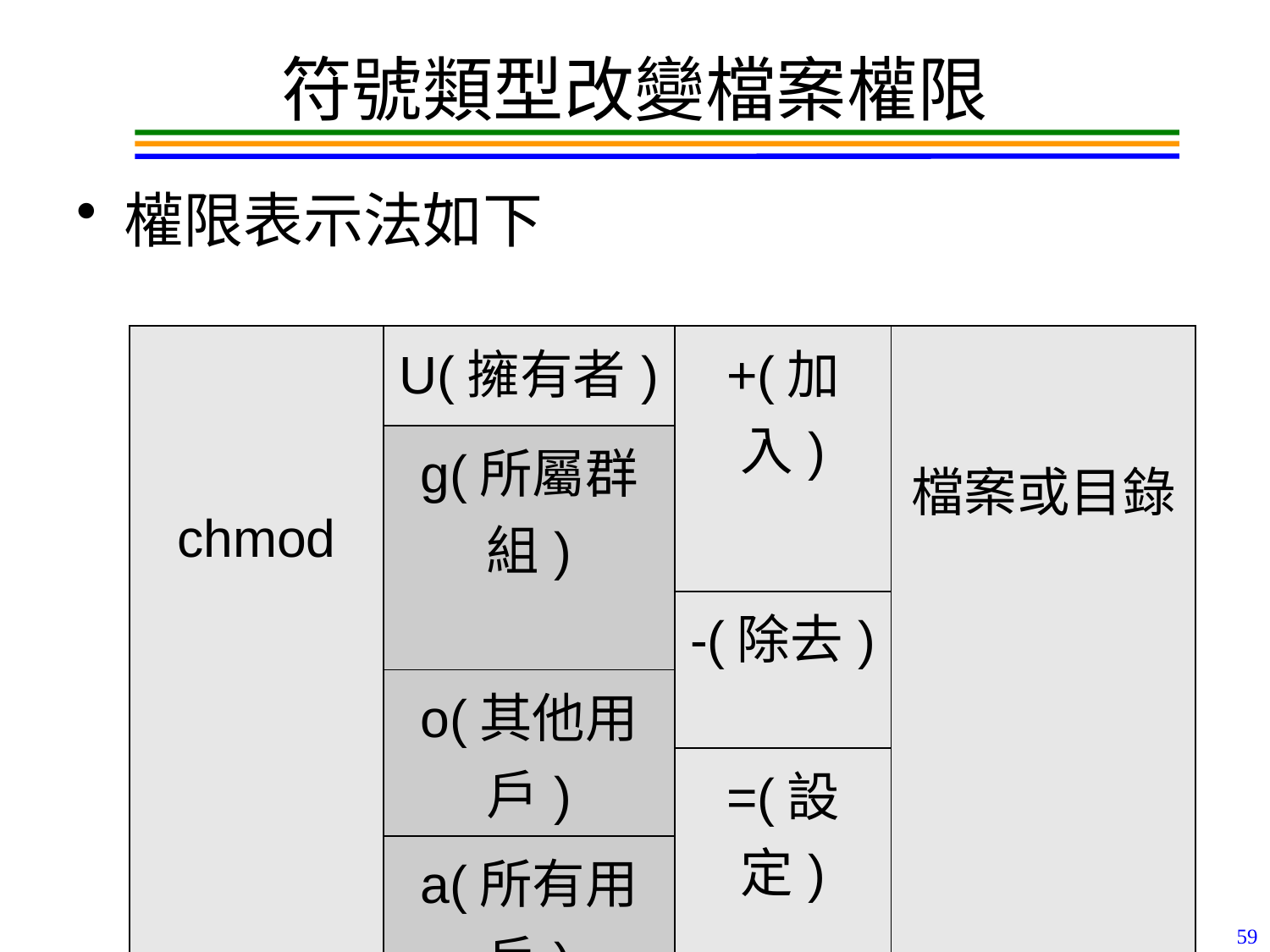

# 符號類型改變檔案權限
權限表示法如下

| chmod | U(擁有者) | +(加入) | 檔案或目錄 |
| --- | --- | --- | --- |
|  | g(所屬群組) |  |  |
|  |  | -(除去) |  |
|  | o(其他用戶) |  |  |
|  |  | =(設定) |  |
|  | a(所有用戶) |  |  |
59